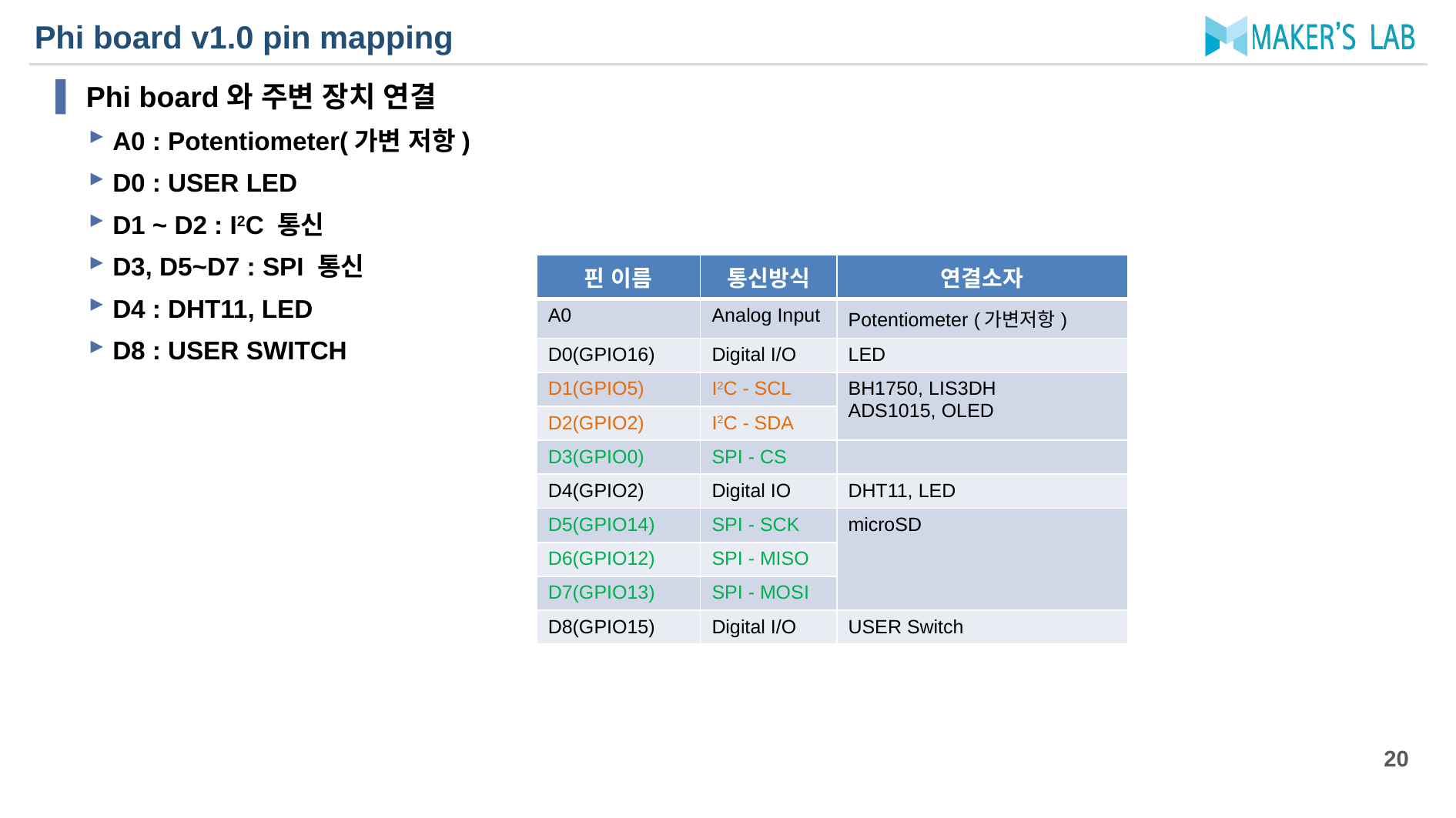

# Phi board v1.0 pin mapping
Phi board와 주변 장치 연결
A0 : Potentiometer(가변 저항)
D0 : USER LED
D1 ~ D2 : I2C 통신
D3, D5~D7 : SPI 통신
D4 : DHT11, LED
D8 : USER SWITCH

| 핀 이름 | 통신방식 | 연결소자 |
| --- | --- | --- |
| A0 | Analog Input | Potentiometer (가변저항) |
| D0(GPIO16) | Digital I/O | LED |
| D1(GPIO5) | I2C - SCL | BH1750, LIS3DH ADS1015, OLED |
| D2(GPIO2) | I2C - SDA |  |
| D3(GPIO0) | SPI - CS |  |
| D4(GPIO2) | Digital IO | DHT11, LED |
| D5(GPIO14) | SPI - SCK | microSD |
| D6(GPIO12) | SPI - MISO |  |
| D7(GPIO13) | SPI - MOSI |  |
| D8(GPIO15) | Digital I/O | USER Switch |
20